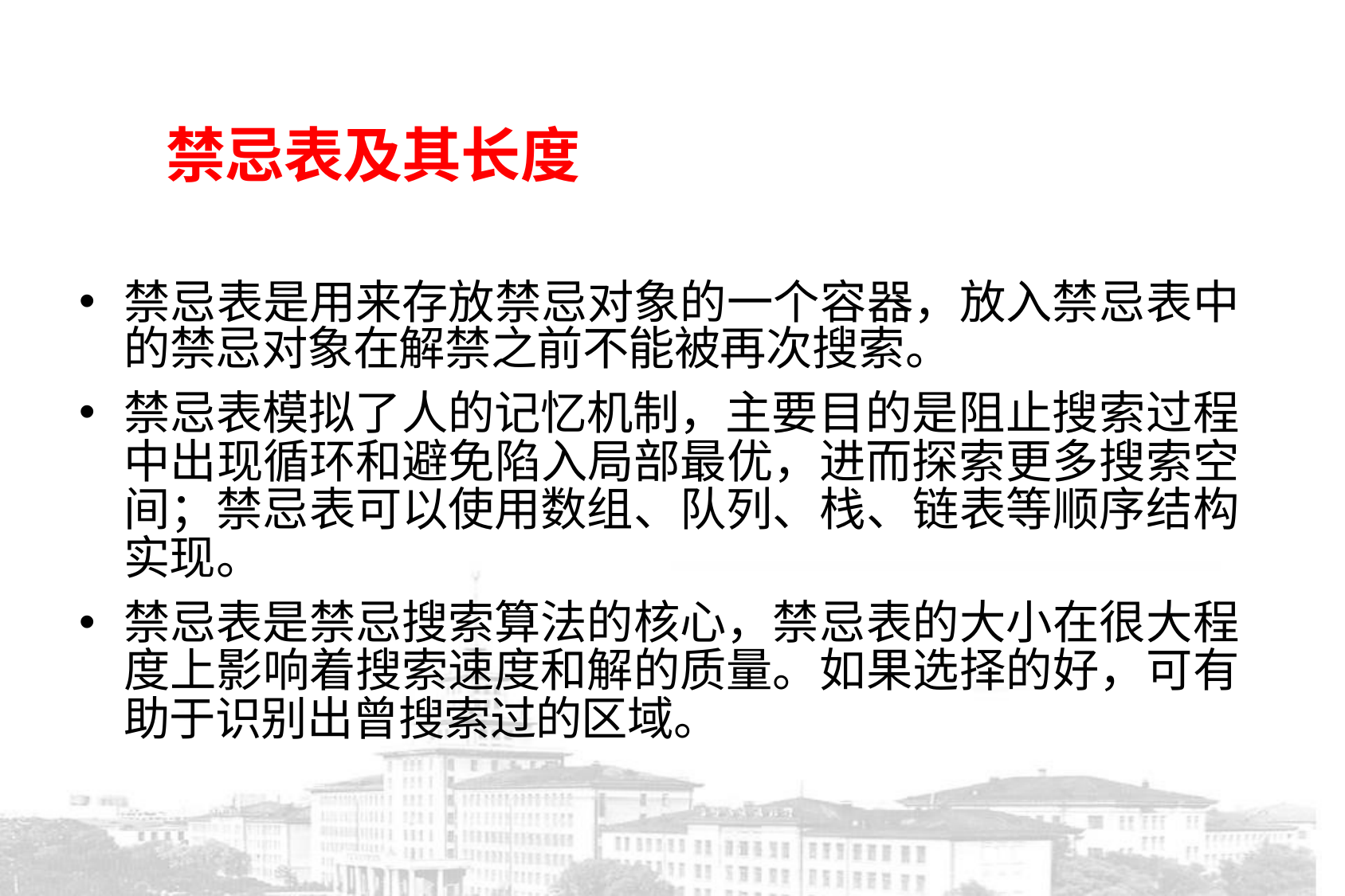

# 禁忌表及其长度
禁忌表是用来存放禁忌对象的一个容器，放入禁忌表中的禁忌对象在解禁之前不能被再次搜索。
禁忌表模拟了人的记忆机制，主要目的是阻止搜索过程中出现循环和避免陷入局部最优，进而探索更多搜索空间；禁忌表可以使用数组、队列、栈、链表等顺序结构实现。
禁忌表是禁忌搜索算法的核心，禁忌表的大小在很大程度上影响着搜索速度和解的质量。如果选择的好，可有助于识别出曾搜索过的区域。